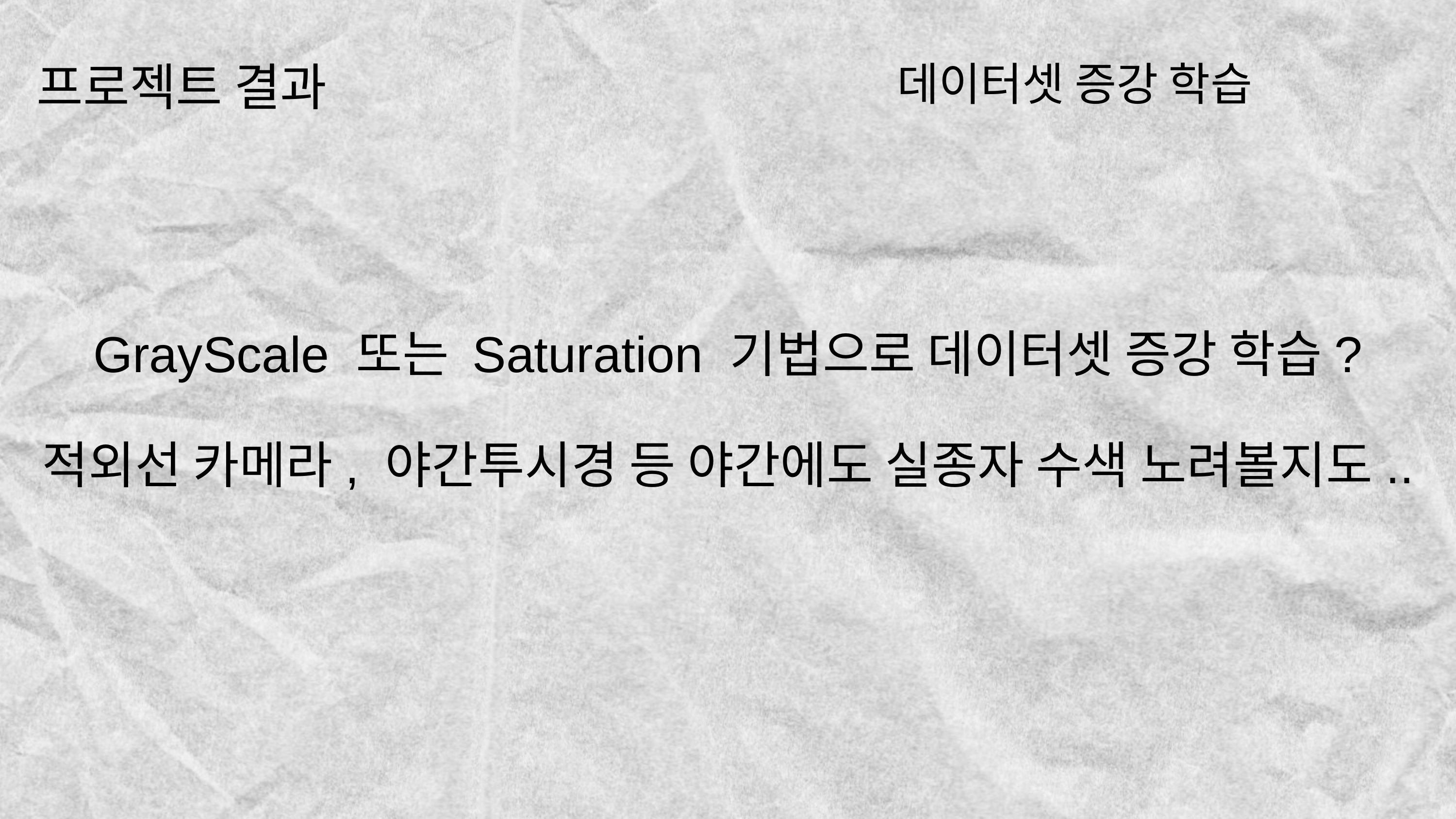

데이터셋 증강 학습
프로젝트 결과
GrayScale 또는 Saturation 기법으로 데이터셋 증강 학습?

적외선 카메라, 야간투시경 등 야간에도 실종자 수색 노려볼지도..